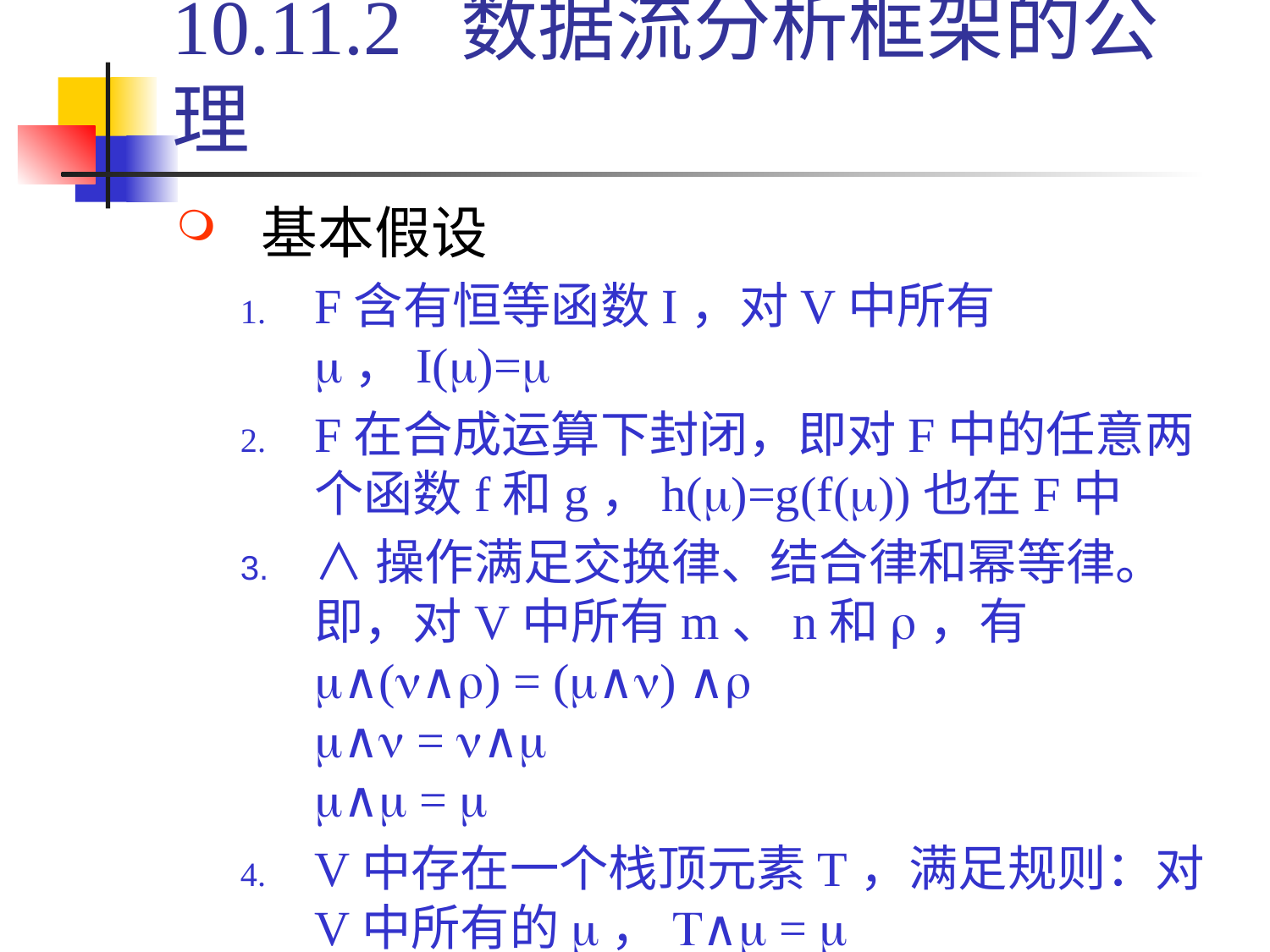

# 10.11.2  数据流分析框架的公理
基本假设
F含有恒等函数I，对V中所有μ，I(μ)=μ
F在合成运算下封闭，即对F中的任意两个函数f和g，h(μ)=g(f(μ))也在F中
∧操作满足交换律、结合律和幂等律。即，对V中所有m、n和ρ，有
μ∧(ν∧ρ) = (μ∧ν) ∧ρ
μ∧ν = ν∧μ
μ∧μ = μ
V中存在一个栈顶元素T，满足规则：对V中所有的μ，Τ∧μ = μ